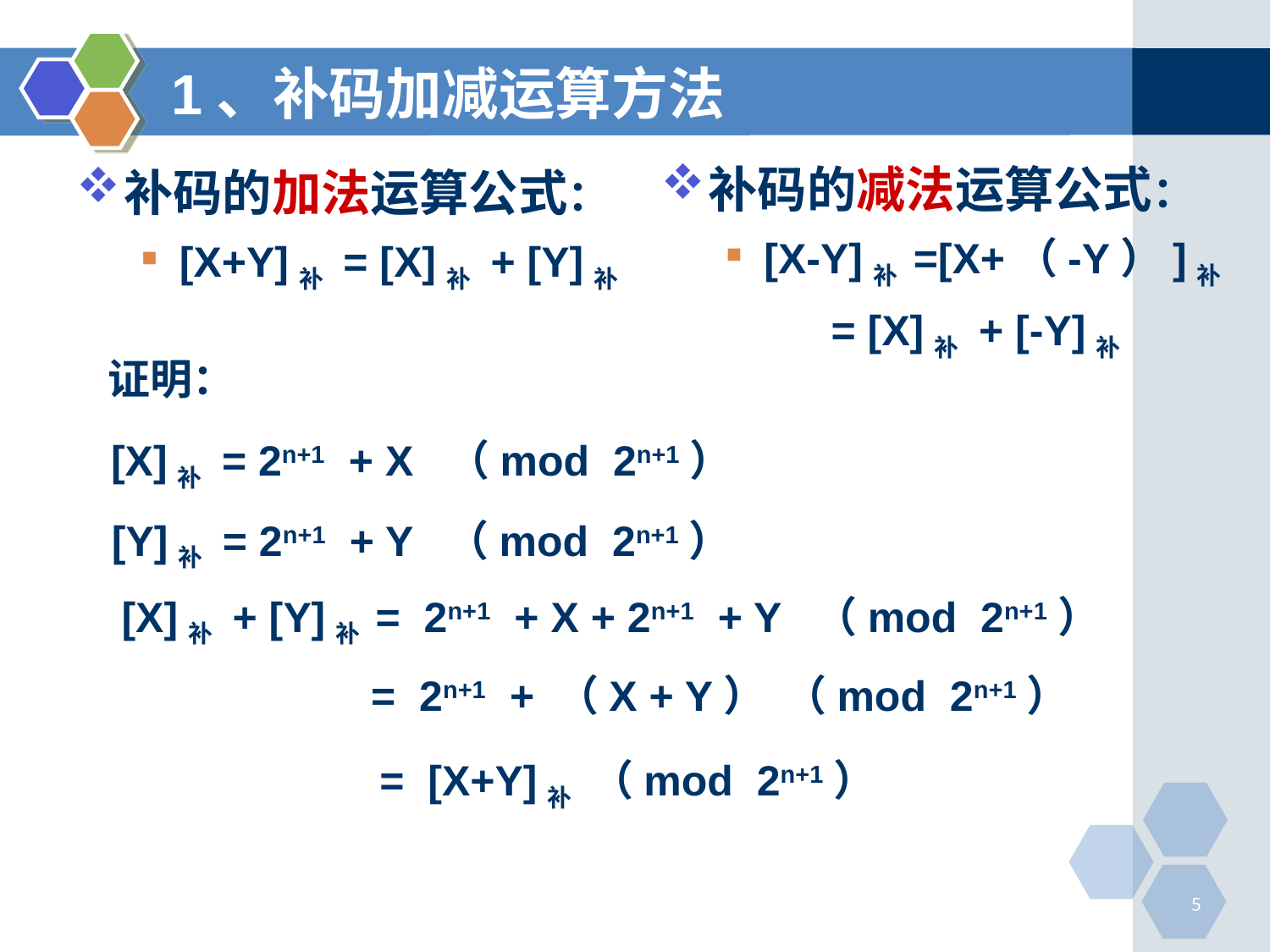

# 1、补码加减运算方法
补码的减法运算公式：
[X-Y]补 =[X+（-Y）]补
         = [X]补 + [-Y]补
补码的加法运算公式：
[X+Y]补 = [X]补 + [Y]补
证明：
[X]补 = 2n+1  + X  （mod  2n+1）
[Y]补 = 2n+1  + Y  （mod  2n+1）
[X]补 + [Y]补 	=  2n+1  + X + 2n+1  + Y  （mod  2n+1）
=  2n+1  + （X + Y）  （mod  2n+1）
=  [X+Y]补  （mod  2n+1）
5